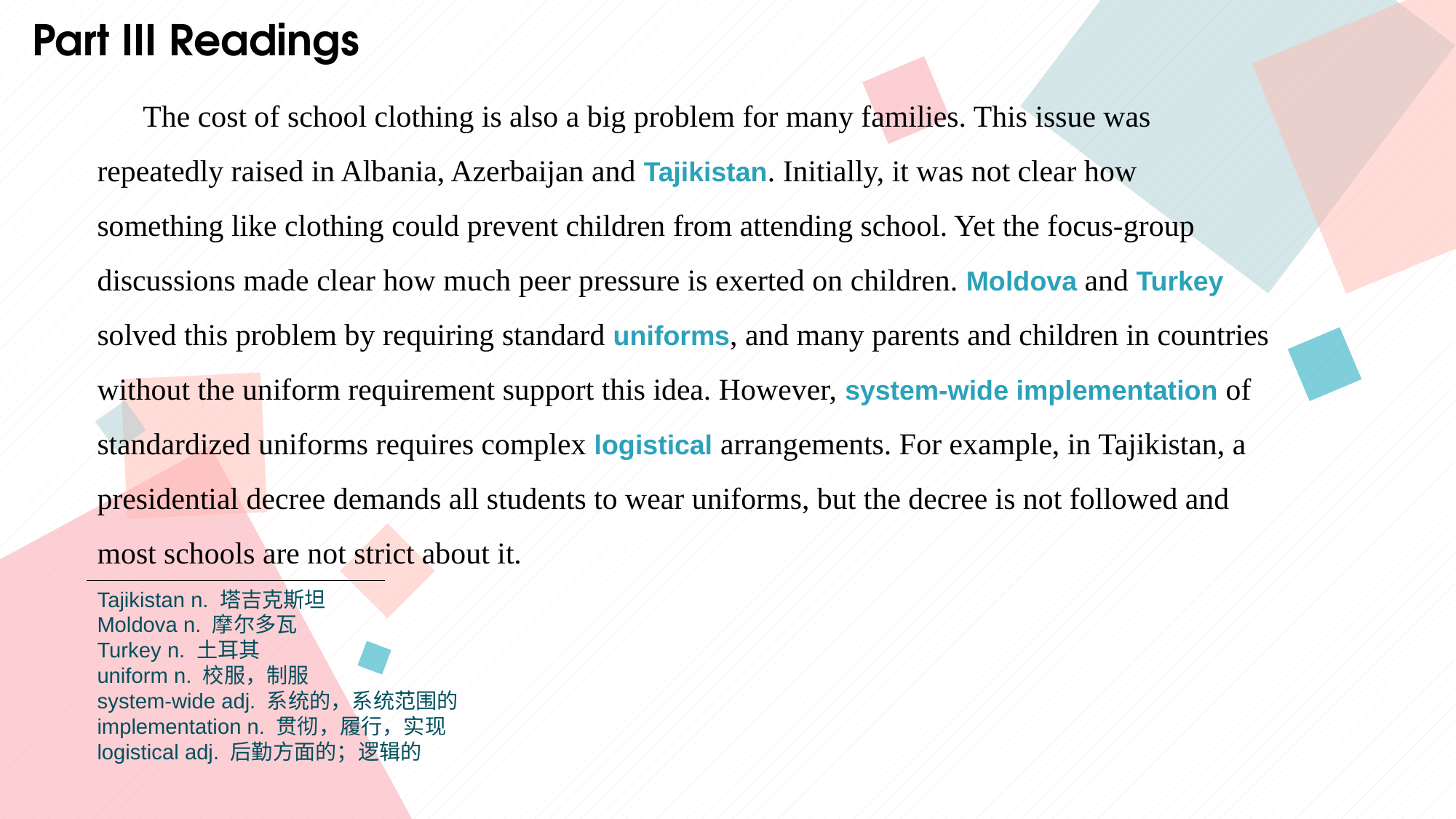

Part III Readings
      The cost of school clothing is also a big problem for many families. This issue was
repeatedly raised in Albania, Azerbaijan and Tajikistan. Initially, it was not clear how
something like clothing could prevent children from attending school. Yet the focus-group
discussions made clear how much peer pressure is exerted on children. Moldova and Turkey
solved this problem by requiring standard uniforms, and many parents and children in countries
without the uniform requirement support this idea. However, system-wide implementation of
standardized uniforms requires complex logistical arrangements. For example, in Tajikistan, a
presidential decree demands all students to wear uniforms, but the decree is not followed and
most schools are not strict about it.
Tajikistan n. 塔吉克斯坦
Moldova n. 摩尔多瓦
Turkey n. 土耳其
uniform n. 校服，制服
system-wide adj. 系统的，系统范围的
implementation n. 贯彻，履行，实现
logistical adj. 后勤方面的；逻辑的